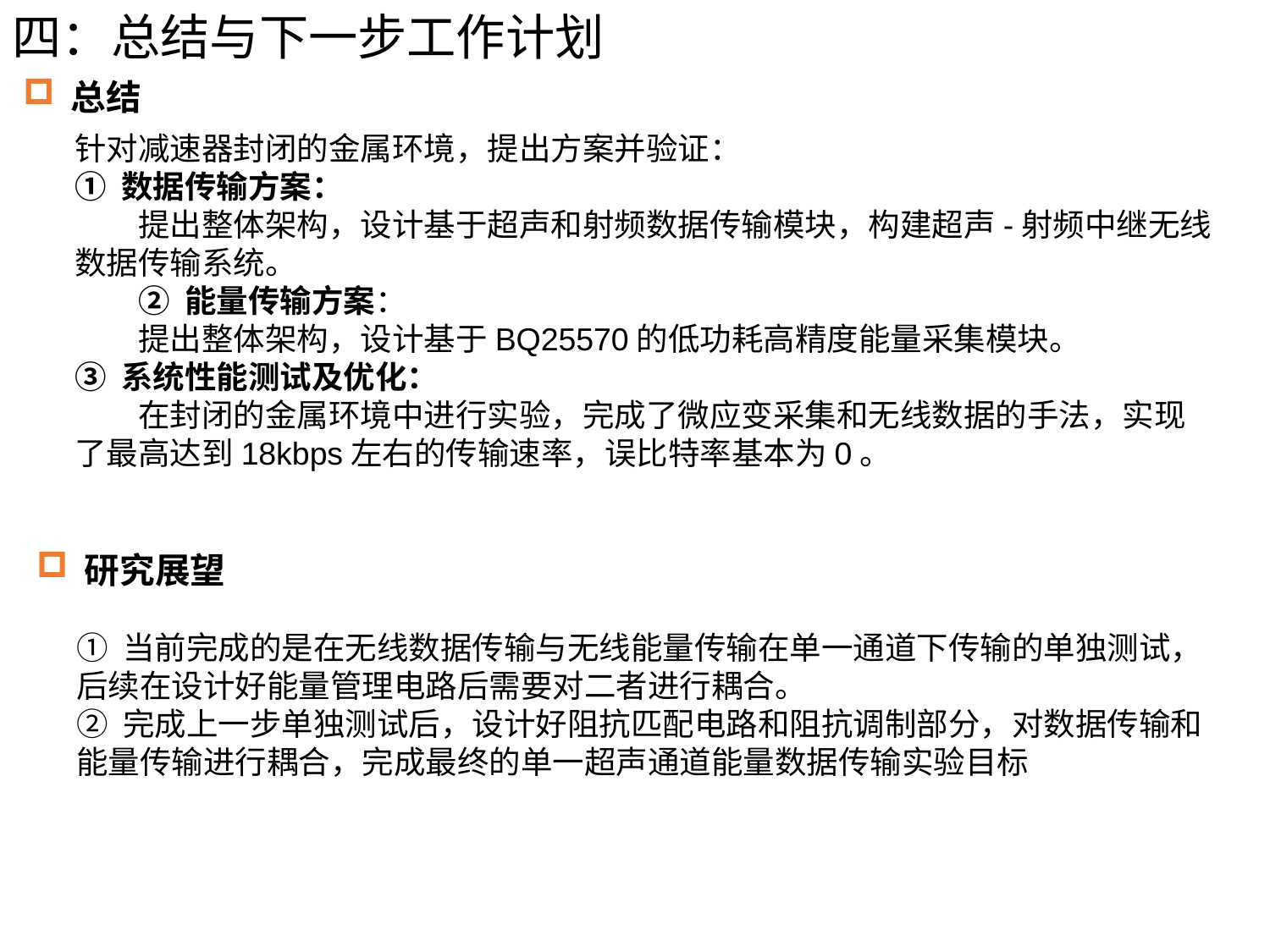

四：总结与下一步工作计划
总结

针对减速器封闭的金属环境，提出方案并验证：
① 数据传输方案：
提出整体架构，设计基于超声和射频数据传输模块，构建超声-射频中继无线数据传输系统。
② 能量传输方案：
提出整体架构，设计基于BQ25570的低功耗高精度能量采集模块。
③ 系统性能测试及优化：
在封闭的金属环境中进行实验，完成了微应变采集和无线数据的手法，实现了最高达到18kbps左右的传输速率，误比特率基本为0。

研究展望
① 当前完成的是在无线数据传输与无线能量传输在单一通道下传输的单独测试，后续在设计好能量管理电路后需要对二者进行耦合。
② 完成上一步单独测试后，设计好阻抗匹配电路和阻抗调制部分，对数据传输和能量传输进行耦合，完成最终的单一超声通道能量数据传输实验目标

22